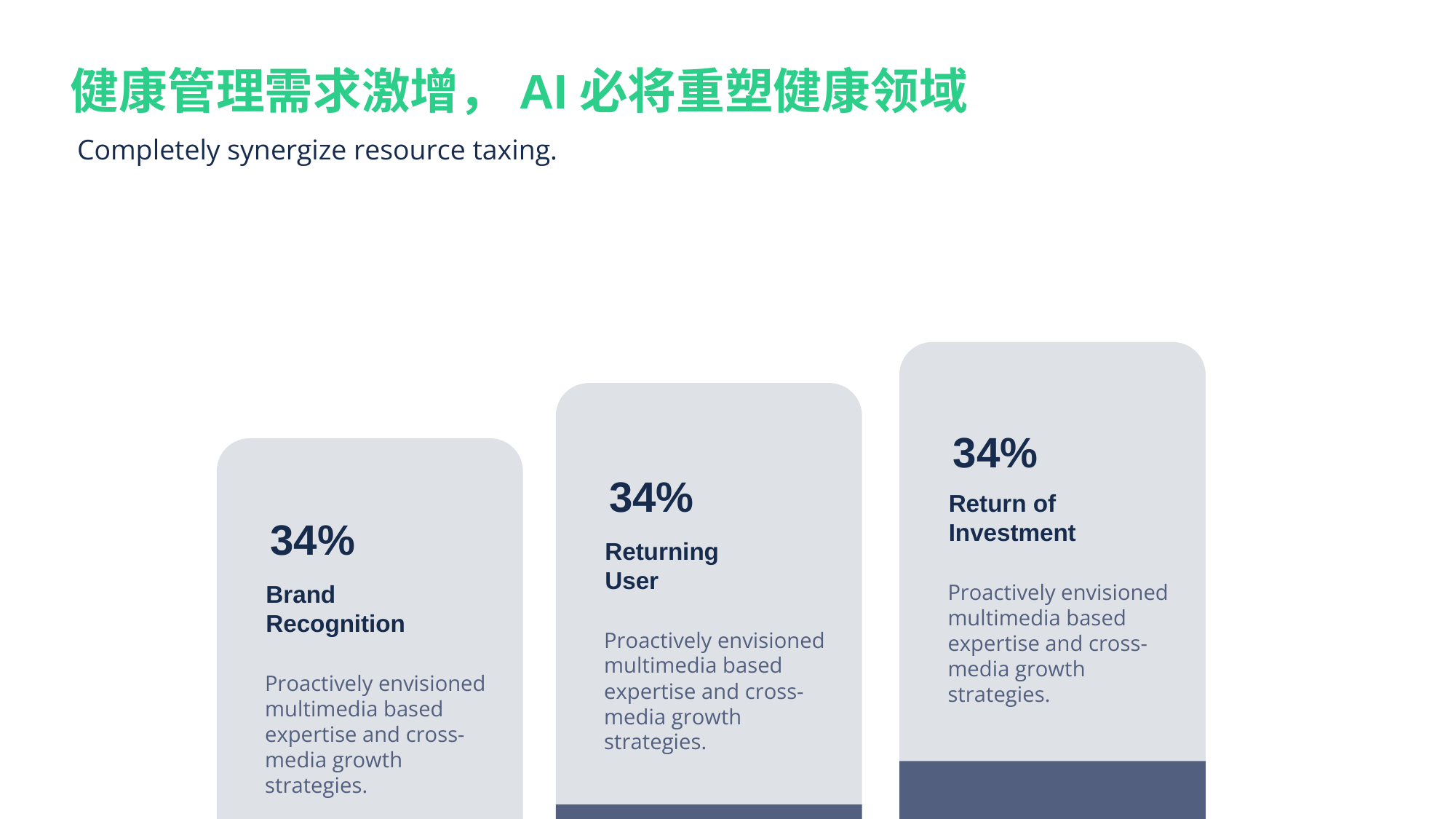

健康管理需求激增，AI必将重塑健康领域
Completely synergize resource taxing.

34%

34%
Return of Investment
34%
Returning User
Proactively envisioned multimedia based expertise and cross-media growth strategies.
Brand Recognition
Proactively envisioned multimedia based expertise and cross-media growth strategies.
Proactively envisioned multimedia based expertise and cross-media growth strategies.